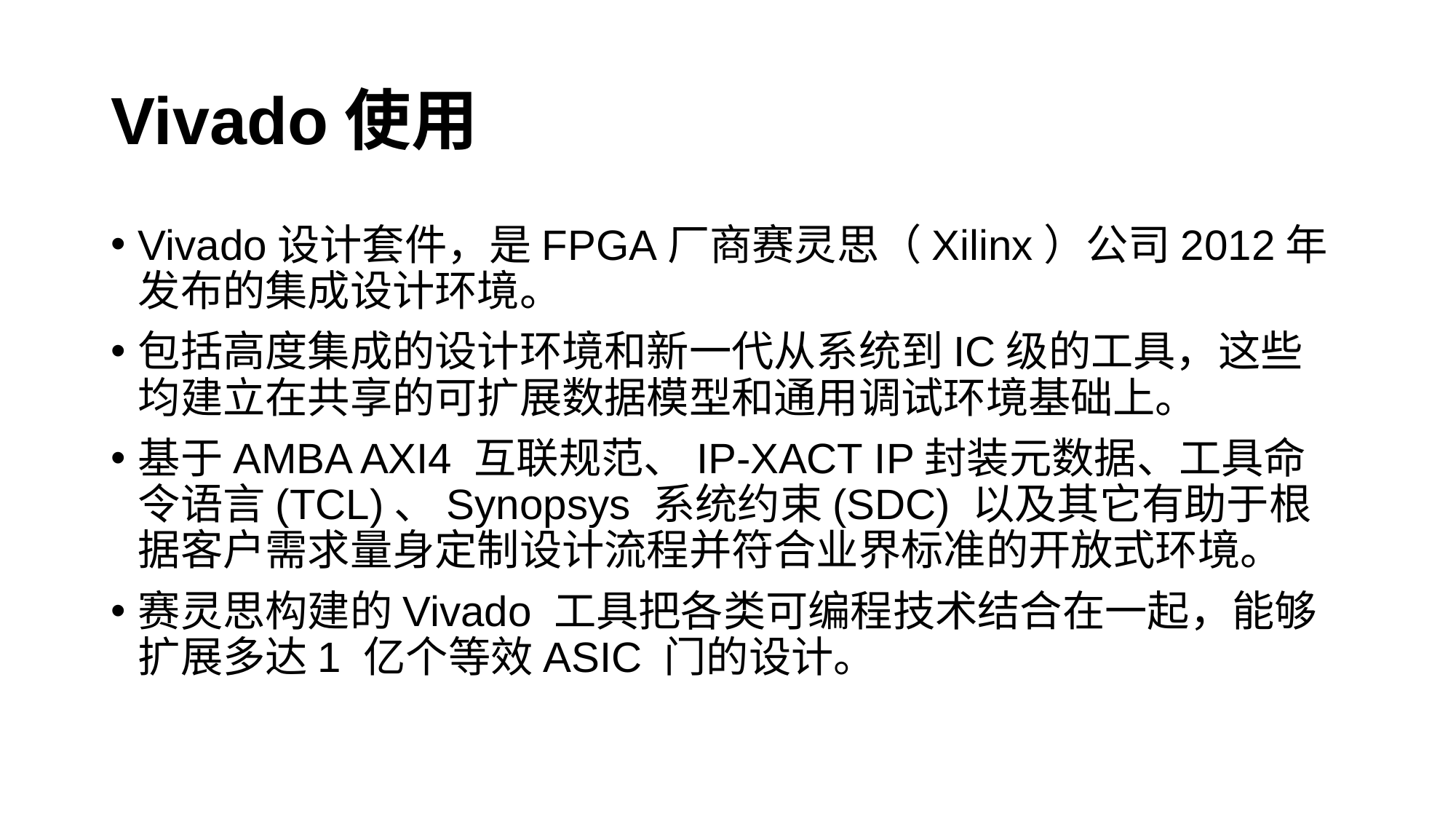

# Vivado使用
Vivado设计套件，是FPGA厂商赛灵思（Xilinx）公司2012年发布的集成设计环境。
包括高度集成的设计环境和新一代从系统到IC级的工具，这些均建立在共享的可扩展数据模型和通用调试环境基础上。
基于AMBA AXI4 互联规范、IP-XACT IP封装元数据、工具命令语言(TCL)、Synopsys 系统约束(SDC) 以及其它有助于根据客户需求量身定制设计流程并符合业界标准的开放式环境。
赛灵思构建的Vivado 工具把各类可编程技术结合在一起，能够扩展多达1 亿个等效ASIC 门的设计。